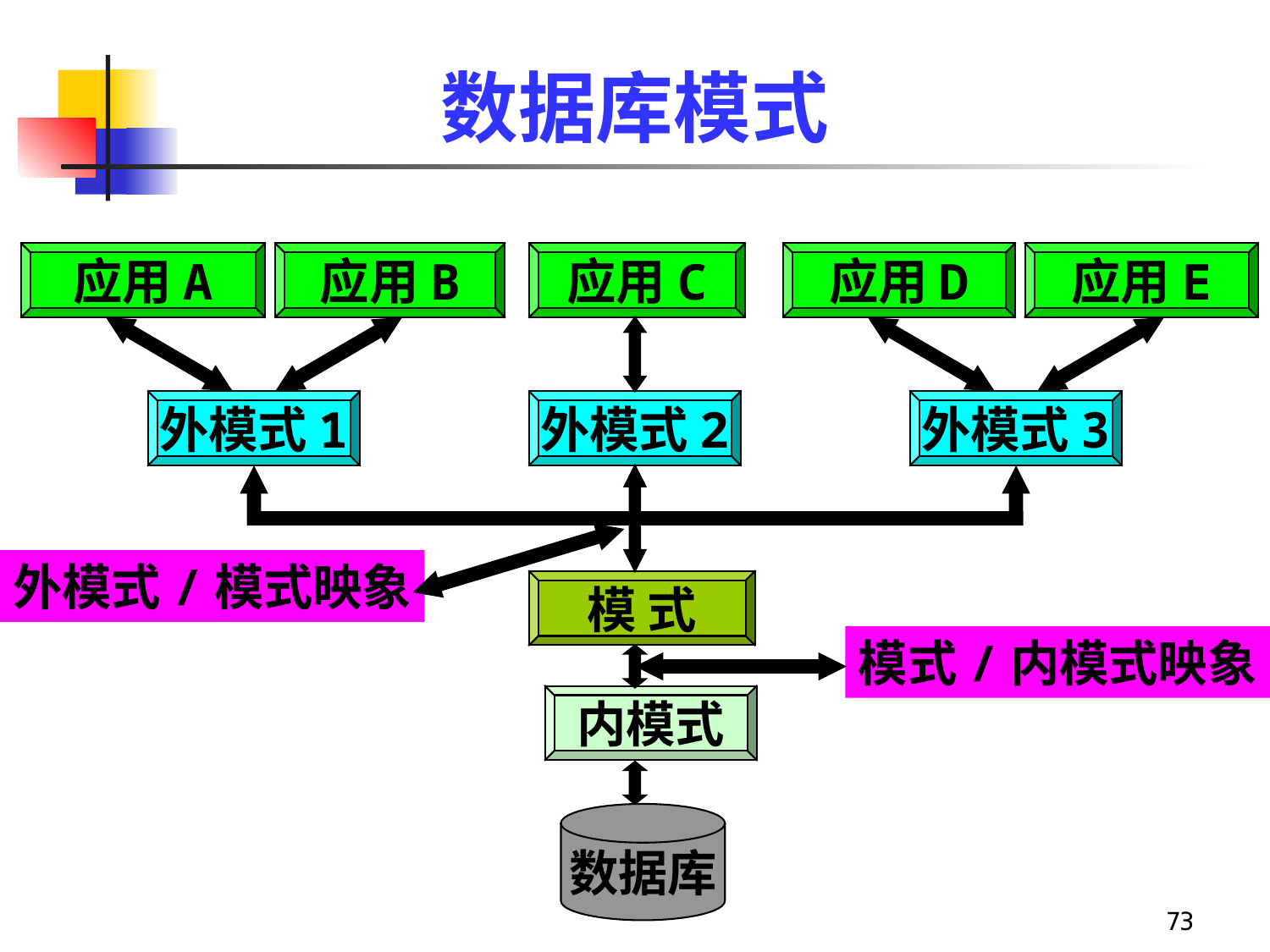

# 数据库模式
应用A
应用B
应用C
应用D
应用E

外模式1
外模式2
外模式3

外模式/模式映象
模 式
模式/内模式映象

内模式

数据库
73